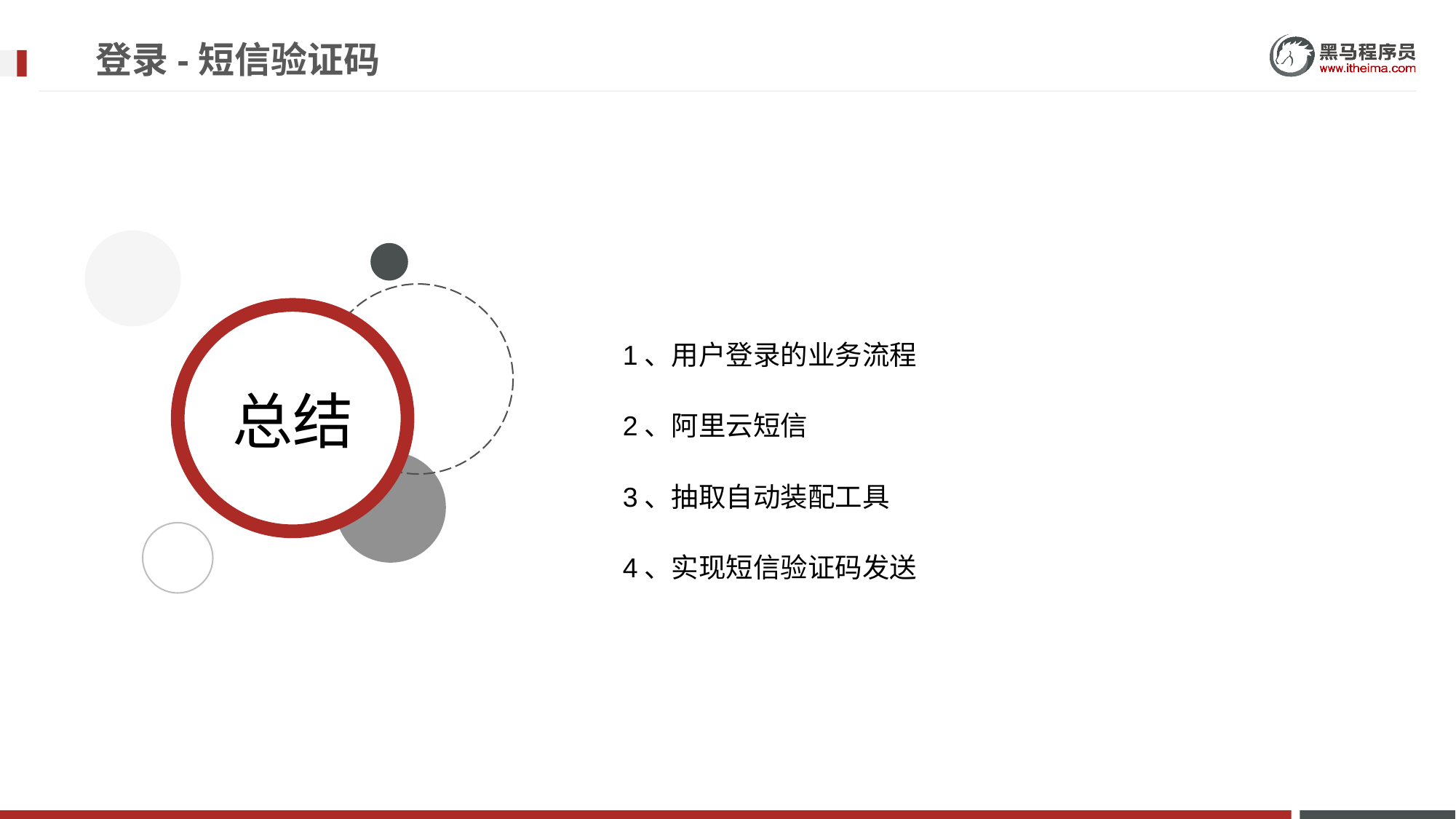

# 登录-短信验证码
1、用户登录的业务流程
2、阿里云短信
3、抽取自动装配工具
4、实现短信验证码发送